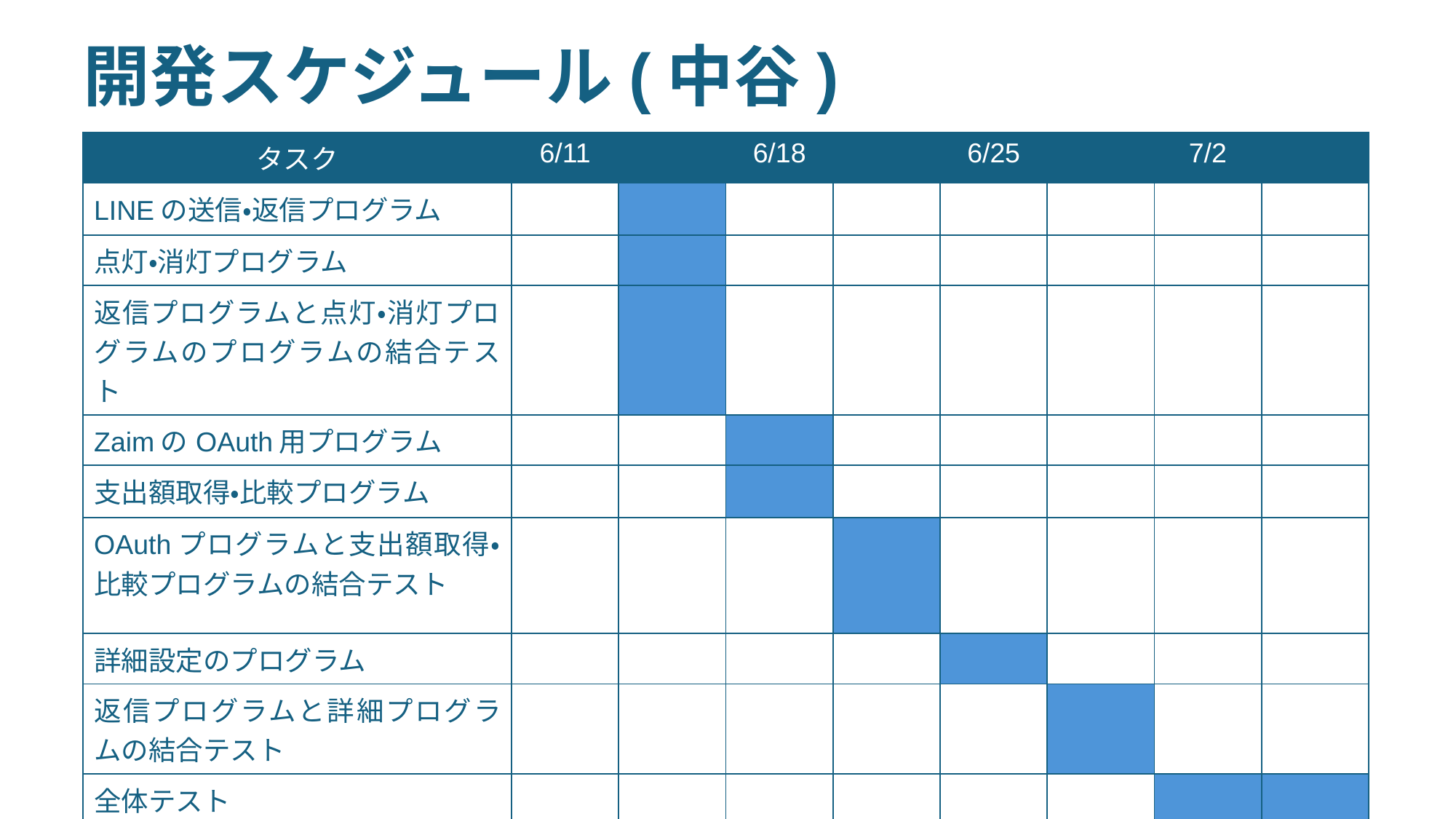

# 開発スケジュール(中谷)
| タスク | 6/11 |  | 6/18 |  | 6/25 |  | 7/2 |  |
| --- | --- | --- | --- | --- | --- | --- | --- | --- |
| LINEの送信・返信プログラム |  |  |  |  |  |  |  |  |
| 点灯・消灯プログラム |  |  |  |  |  |  |  |  |
| 返信プログラムと点灯・消灯プログラムのプログラムの結合テスト |  |  |  |  |  |  |  |  |
| ZaimのOAuth用プログラム |  |  |  |  |  |  |  |  |
| 支出額取得・比較プログラム |  |  |  |  |  |  |  |  |
| OAuthプログラムと支出額取得・比較プログラムの結合テスト |  |  |  |  |  |  |  |  |
| 詳細設定のプログラム |  |  |  |  |  |  |  |  |
| 返信プログラムと詳細プログラムの結合テスト |  |  |  |  |  |  |  |  |
| 全体テスト |  |  |  |  |  |  |  |  |